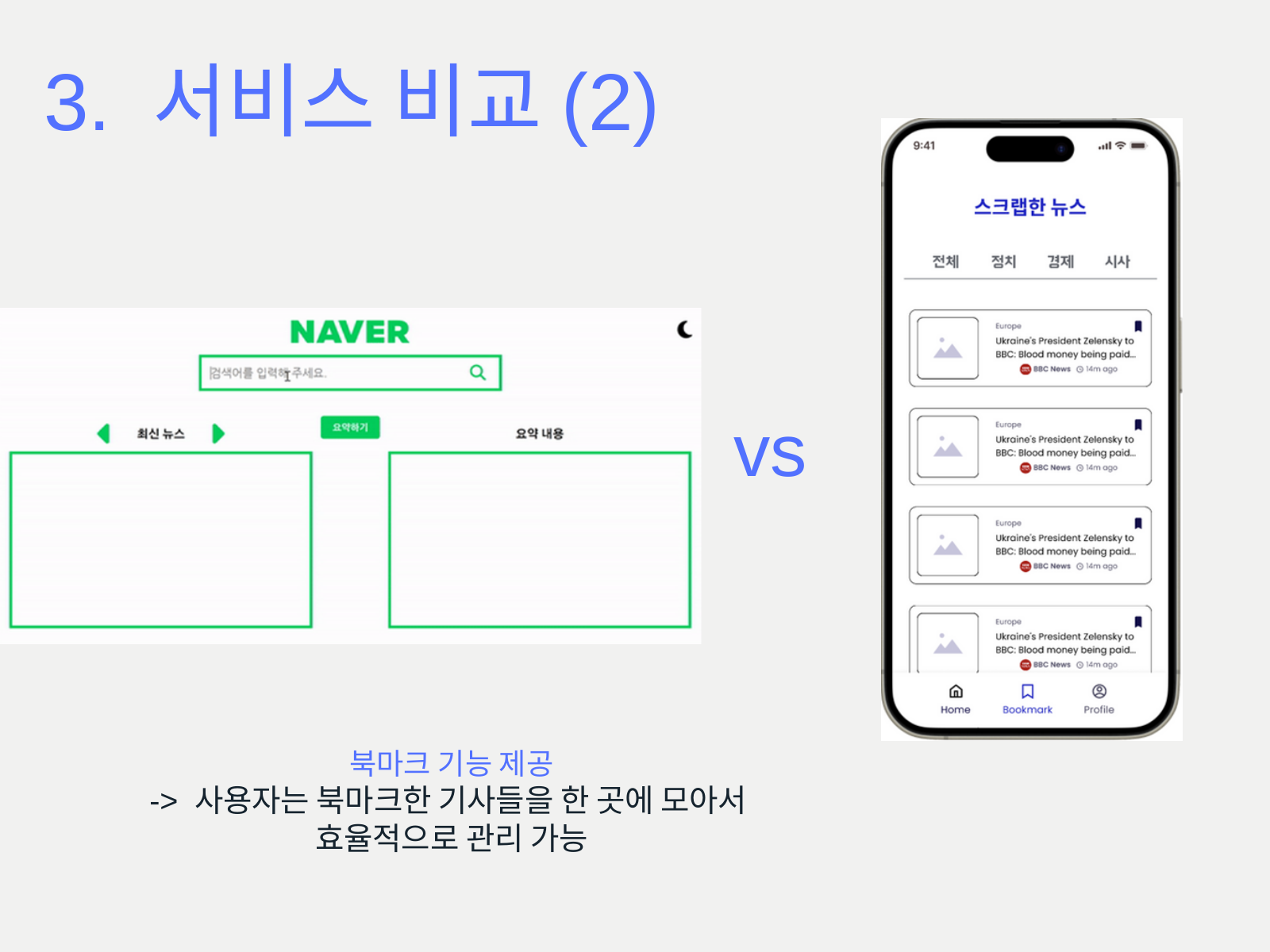

3. 서비스 비교(2)

vs

북마크 기능 제공
-> 사용자는 북마크한 기사들을 한 곳에 모아서
효율적으로 관리 가능